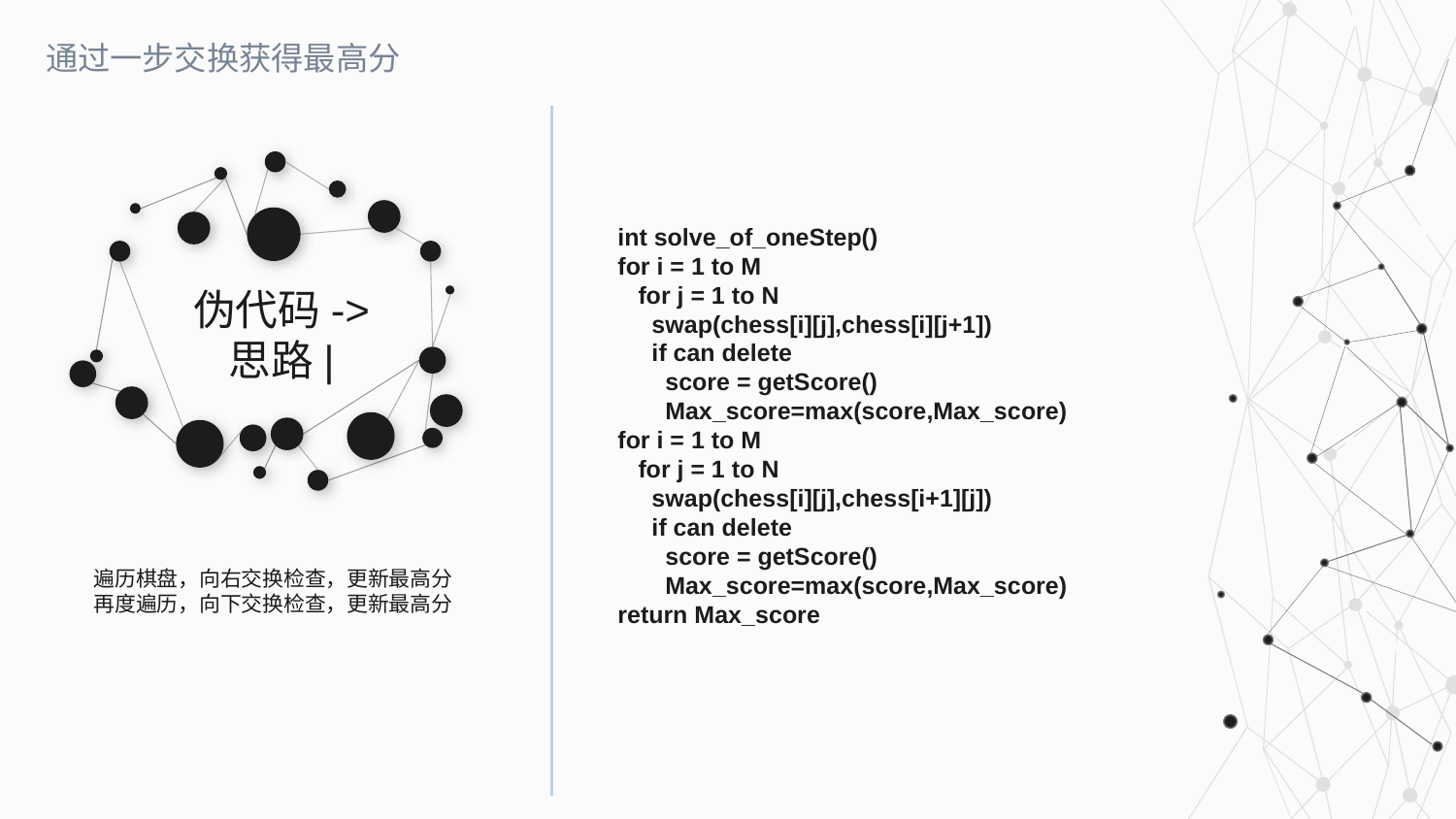

通过一步交换获得最高分

int solve_of_oneStep()
for i = 1 to M
   for j = 1 to N
     swap(chess[i][j],chess[i][j+1])
     if can delete
       score = getScore()
       Max_score=max(score,Max_score)
for i = 1 to M
   for j = 1 to N
     swap(chess[i][j],chess[i+1][j])
     if can delete
       score = getScore()
       Max_score=max(score,Max_score)
return Max_score

伪代码->
思路|

遍历棋盘，向右交换检查，更新最高分
再度遍历，向下交换检查，更新最高分